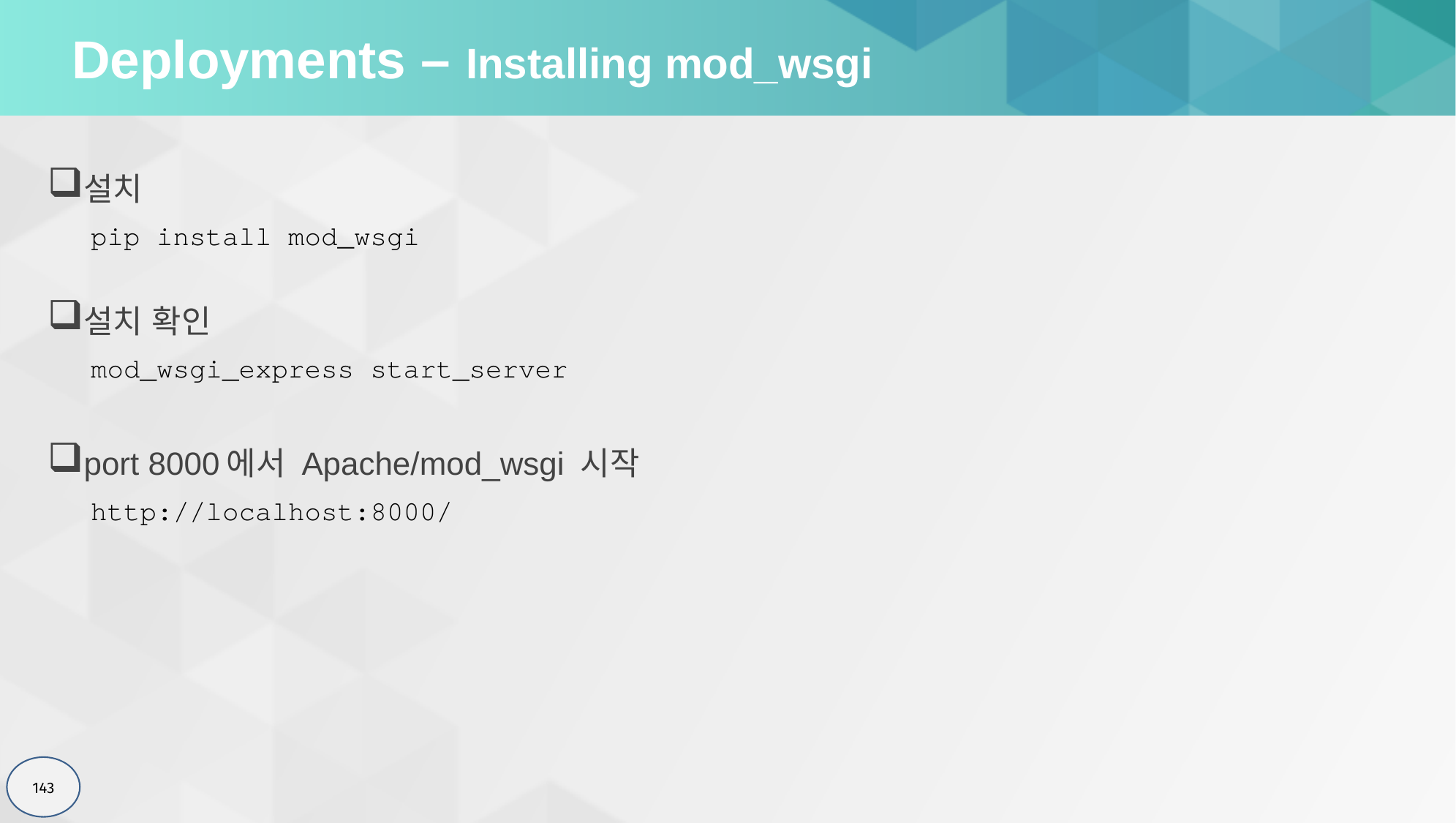

# Deployments – Installing mod_wsgi
설치
pip install mod_wsgi
설치 확인
mod_wsgi_express start_server
port 8000에서 Apache/mod_wsgi 시작
http://localhost:8000/